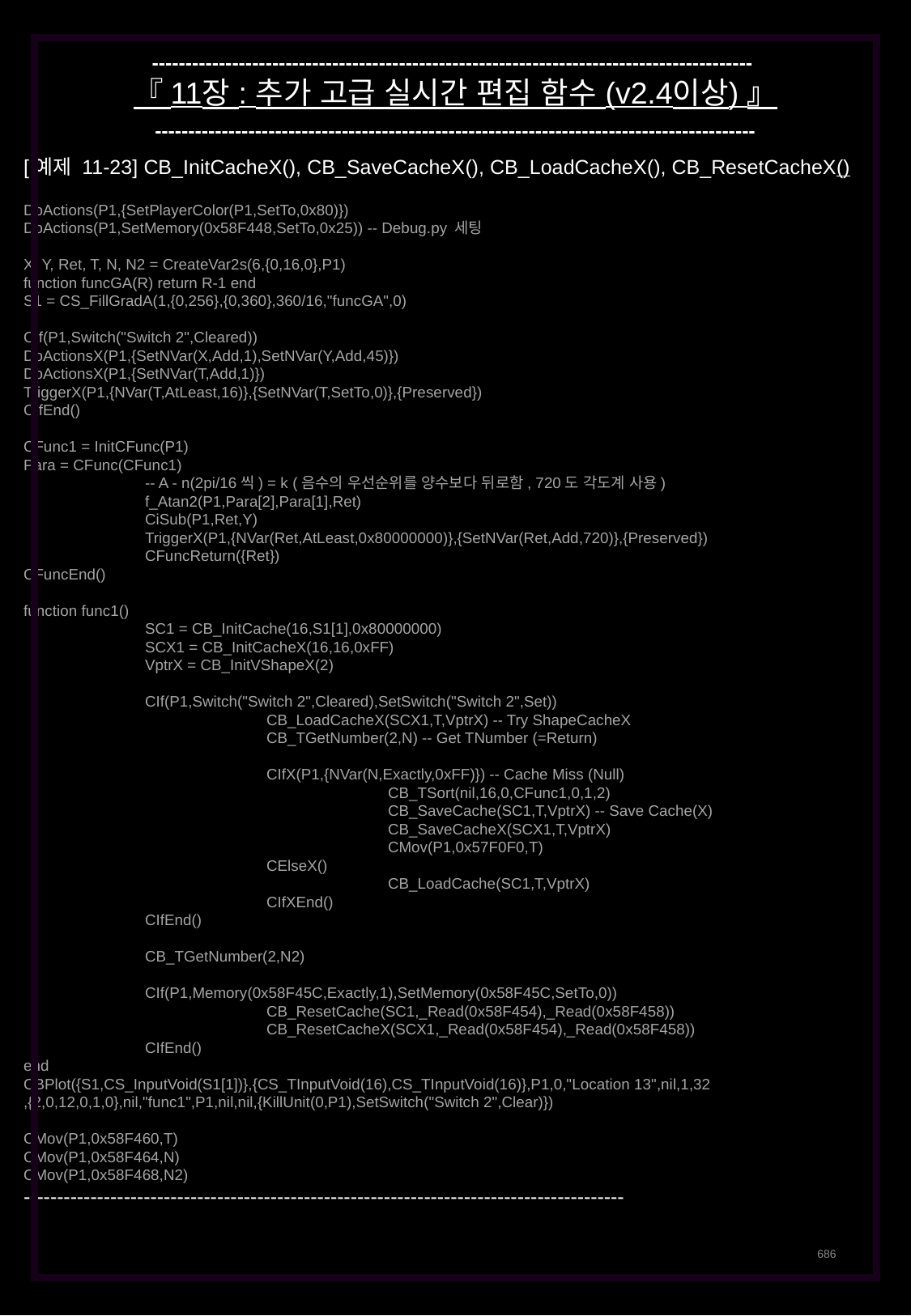

------------------------------------------------------------------------------------------
『 11장 : 추가 고급 실시간 편집 함수 (v2.4이상) 』
------------------------------------------------------------------------------------------
[예제 11-23] CB_InitCacheX(), CB_SaveCacheX(), CB_LoadCacheX(), CB_ResetCacheX()

DoActions(P1,{SetPlayerColor(P1,SetTo,0x80)})
DoActions(P1,SetMemory(0x58F448,SetTo,0x25)) -- Debug.py 세팅

X, Y, Ret, T, N, N2 = CreateVar2s(6,{0,16,0},P1)
function funcGA(R) return R-1 end
S1 = CS_FillGradA(1,{0,256},{0,360},360/16,"funcGA",0)

CIf(P1,Switch("Switch 2",Cleared))
DoActionsX(P1,{SetNVar(X,Add,1),SetNVar(Y,Add,45)})
DoActionsX(P1,{SetNVar(T,Add,1)})
TriggerX(P1,{NVar(T,AtLeast,16)},{SetNVar(T,SetTo,0)},{Preserved})
CIfEnd()

CFunc1 = InitCFunc(P1)
Para = CFunc(CFunc1)
	-- A - n(2pi/16씩) = k (음수의 우선순위를 양수보다 뒤로함, 720도 각도계 사용)
	f_Atan2(P1,Para[2],Para[1],Ret)
	CiSub(P1,Ret,Y)
	TriggerX(P1,{NVar(Ret,AtLeast,0x80000000)},{SetNVar(Ret,Add,720)},{Preserved})
	CFuncReturn({Ret})
CFuncEnd()

function func1()
	SC1 = CB_InitCache(16,S1[1],0x80000000)
	SCX1 = CB_InitCacheX(16,16,0xFF)
	VptrX = CB_InitVShapeX(2)

	CIf(P1,Switch("Switch 2",Cleared),SetSwitch("Switch 2",Set))
		CB_LoadCacheX(SCX1,T,VptrX) -- Try ShapeCacheX
		CB_TGetNumber(2,N) -- Get TNumber (=Return)

		CIfX(P1,{NVar(N,Exactly,0xFF)}) -- Cache Miss (Null)
			CB_TSort(nil,16,0,CFunc1,0,1,2)
			CB_SaveCache(SC1,T,VptrX) -- Save Cache(X)
			CB_SaveCacheX(SCX1,T,VptrX)
			CMov(P1,0x57F0F0,T)
		CElseX()
			CB_LoadCache(SC1,T,VptrX)
		CIfXEnd()
	CIfEnd()

	CB_TGetNumber(2,N2)

	CIf(P1,Memory(0x58F45C,Exactly,1),SetMemory(0x58F45C,SetTo,0))
		CB_ResetCache(SC1,_Read(0x58F454),_Read(0x58F458))
		CB_ResetCacheX(SCX1,_Read(0x58F454),_Read(0x58F458))
	CIfEnd()
end
CBPlot({S1,CS_InputVoid(S1[1])},{CS_TInputVoid(16),CS_TInputVoid(16)},P1,0,"Location 13",nil,1,32
,{2,0,12,0,1,0},nil,"func1",P1,nil,nil,{KillUnit(0,P1),SetSwitch("Switch 2",Clear)})

CMov(P1,0x58F460,T)
CMov(P1,0x58F464,N)
CMov(P1,0x58F468,N2)
------------------------------------------------------------------------------------------
686